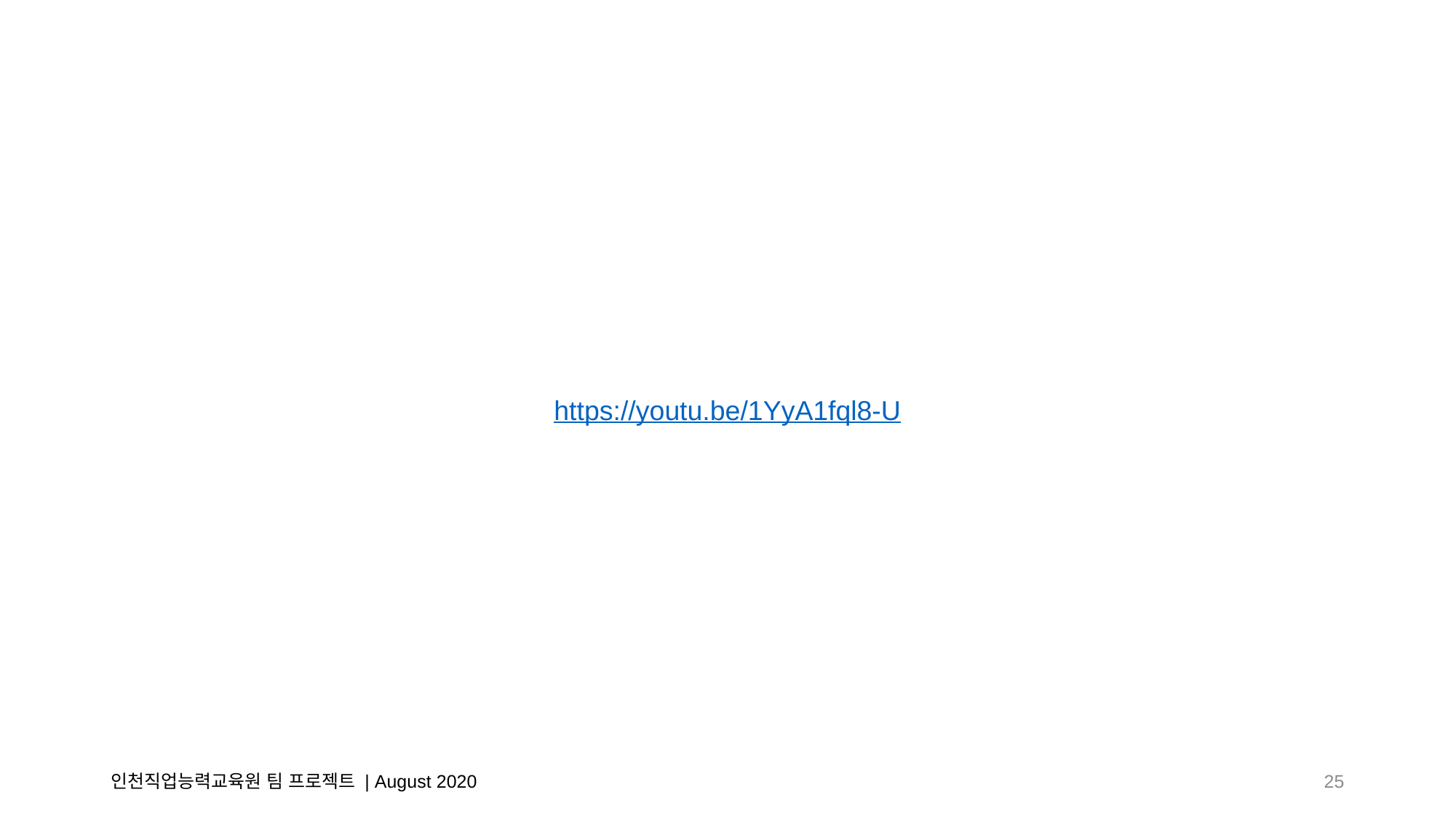

https://youtu.be/1YyA1fql8-U
인천직업능력교육원 팀 프로젝트 | August 2020
25